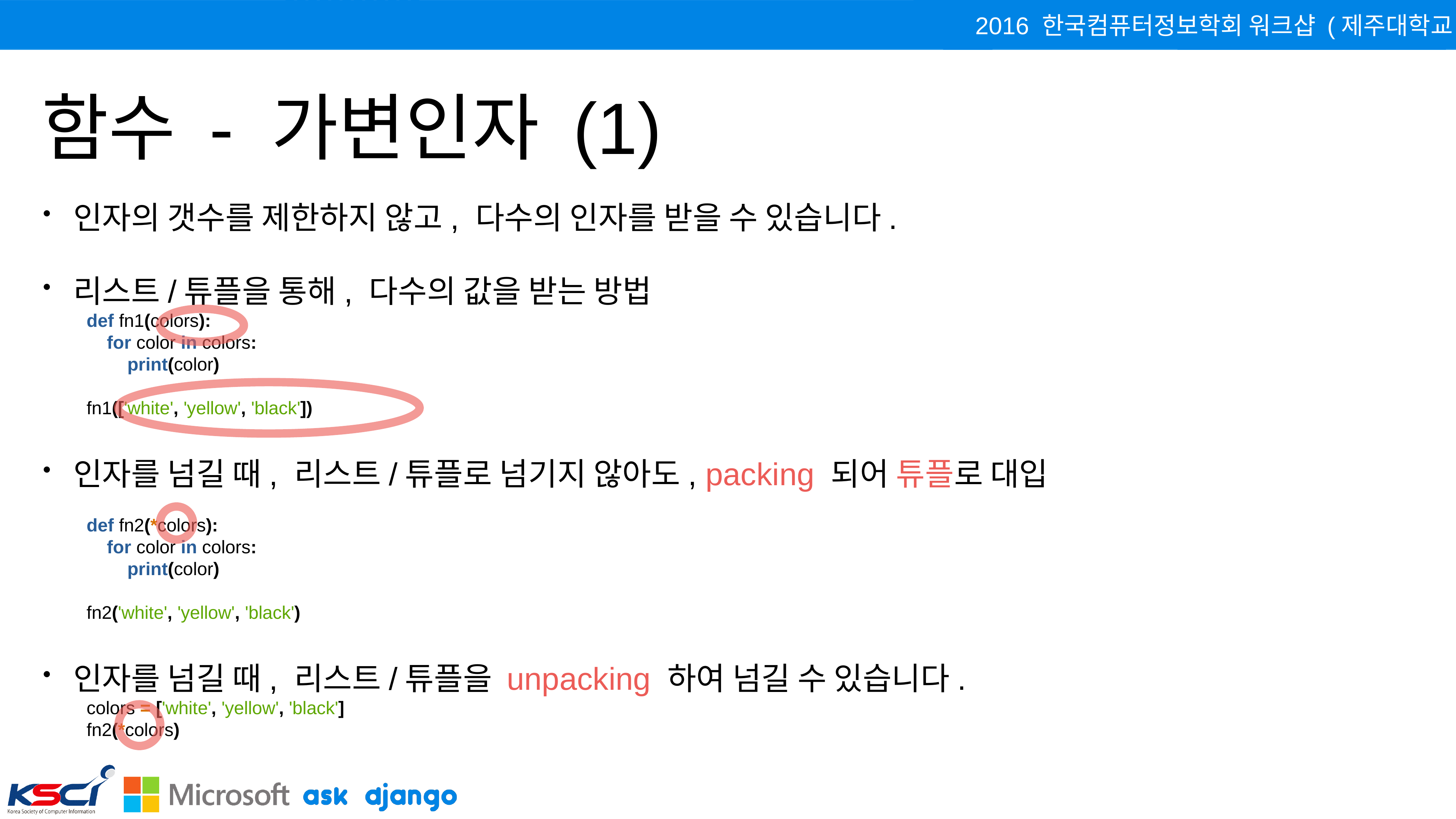

# 함수 - 가변인자 (1)
인자의 갯수를 제한하지 않고, 다수의 인자를 받을 수 있습니다.
리스트/튜플을 통해, 다수의 값을 받는 방법
def fn1(colors):
    for color in colors:
        print(color)

fn1(['white', 'yellow', 'black'])
인자를 넘길 때, 리스트/튜플로 넘기지 않아도, packing 되어 튜플로 대입

def fn2(*colors):
    for color in colors:
        print(color)

fn2('white', 'yellow', 'black')
인자를 넘길 때, 리스트/튜플을 unpacking 하여 넘길 수 있습니다.
colors = ['white', 'yellow', 'black']
fn2(*colors)